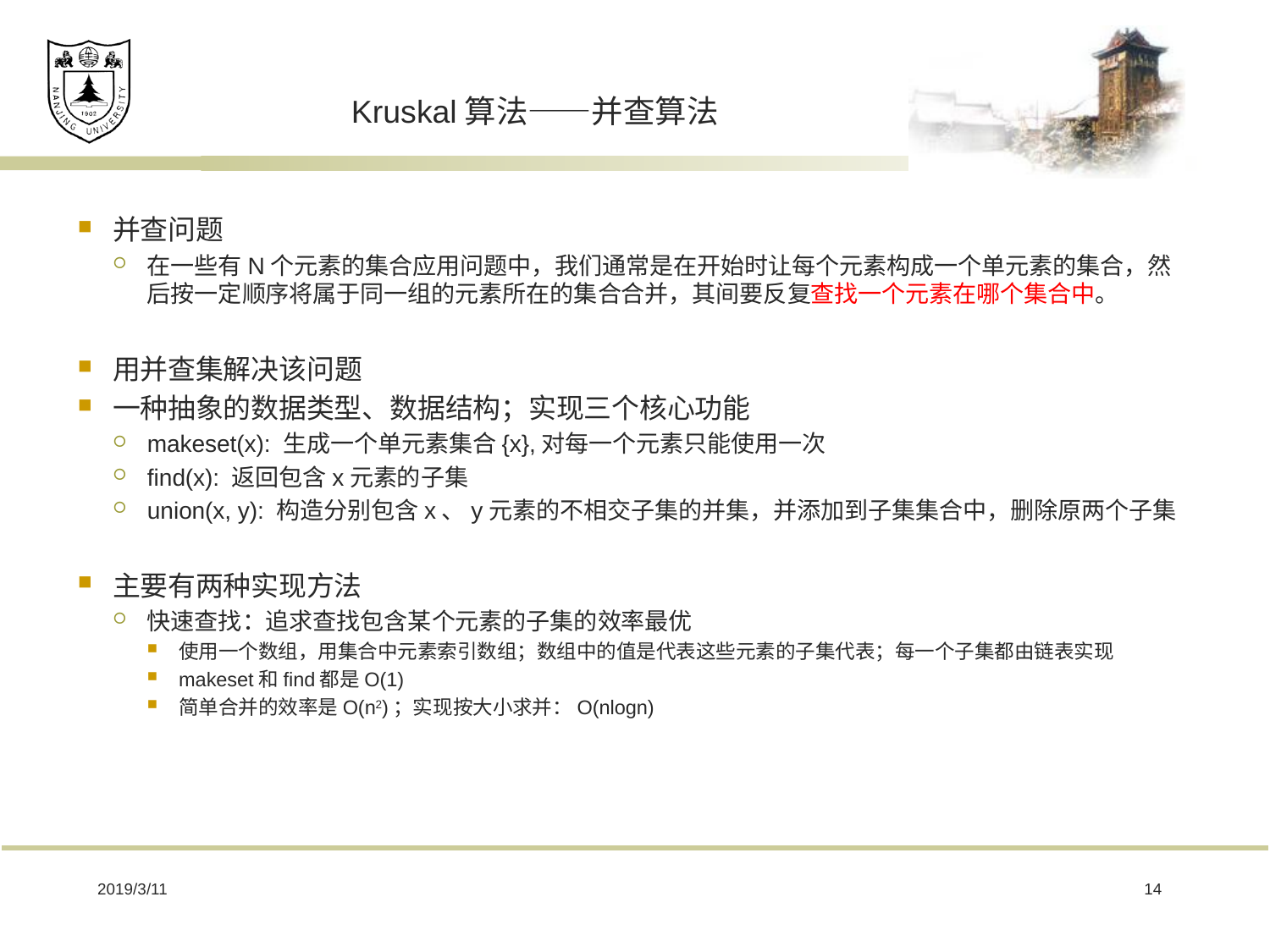

# Kruskal算法——并查算法
并查问题
在一些有N个元素的集合应用问题中，我们通常是在开始时让每个元素构成一个单元素的集合，然后按一定顺序将属于同一组的元素所在的集合合并，其间要反复查找一个元素在哪个集合中。

用并查集解决该问题
一种抽象的数据类型、数据结构；实现三个核心功能
makeset(x): 生成一个单元素集合{x},对每一个元素只能使用一次
find(x): 返回包含x元素的子集
union(x, y): 构造分别包含x、y元素的不相交子集的并集，并添加到子集集合中，删除原两个子集

主要有两种实现方法
快速查找：追求查找包含某个元素的子集的效率最优
使用一个数组，用集合中元素索引数组；数组中的值是代表这些元素的子集代表；每一个子集都由链表实现
makeset和find都是O(1)
简单合并的效率是O(n2)；实现按大小求并：O(nlogn)

2019/3/11
14